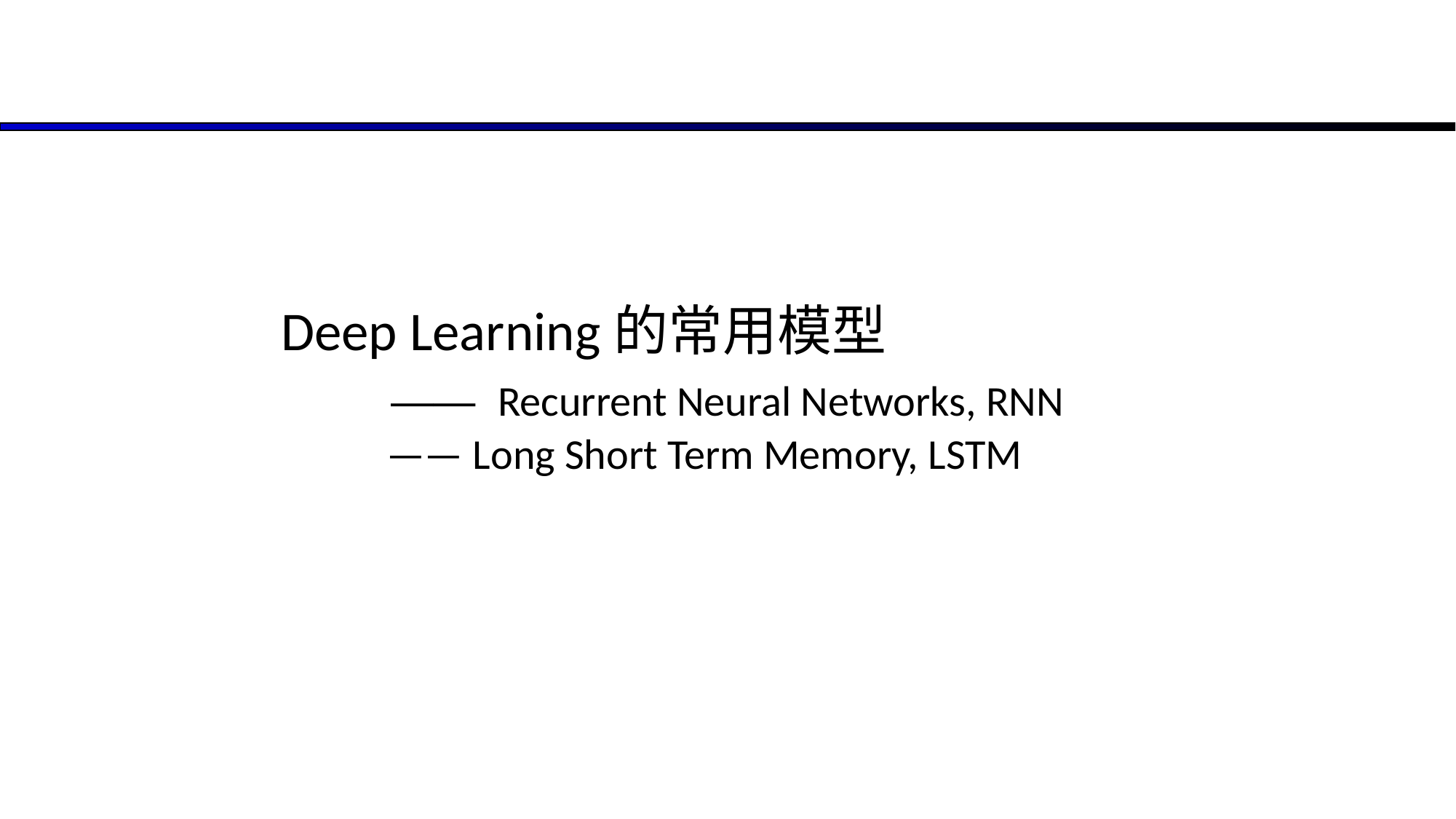

# Deep Learning的常用模型 —— Recurrent Neural Networks, RNN —— Long Short Term Memory, LSTM